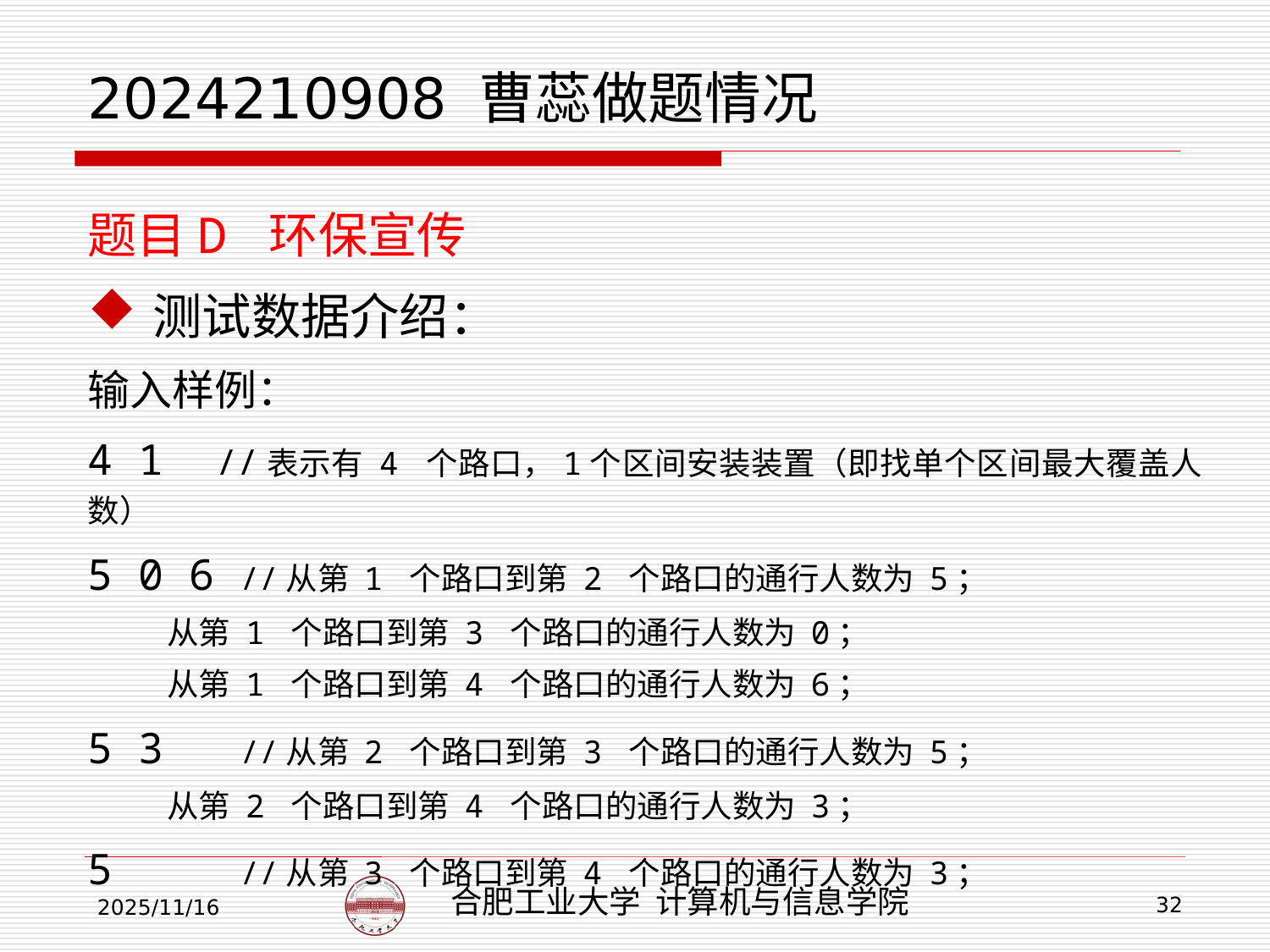

# 2024210908 曹蕊做题情况
题目D 环保宣传
测试数据介绍：
输入样例：
4 1  //表示有 4 个路口，1个区间安装装置（即找单个区间最大覆盖人数）
5 0 6 //从第 1 个路口到第 2 个路口的通行人数为 5；
          从第 1 个路口到第 3 个路口的通行人数为 0；
          从第 1 个路口到第 4 个路口的通行人数为 6；
5 3   //从第 2 个路口到第 3 个路口的通行人数为 5；
          从第 2 个路口到第 4 个路口的通行人数为 3；
5     //从第 3 个路口到第 4 个路口的通行人数为 3；